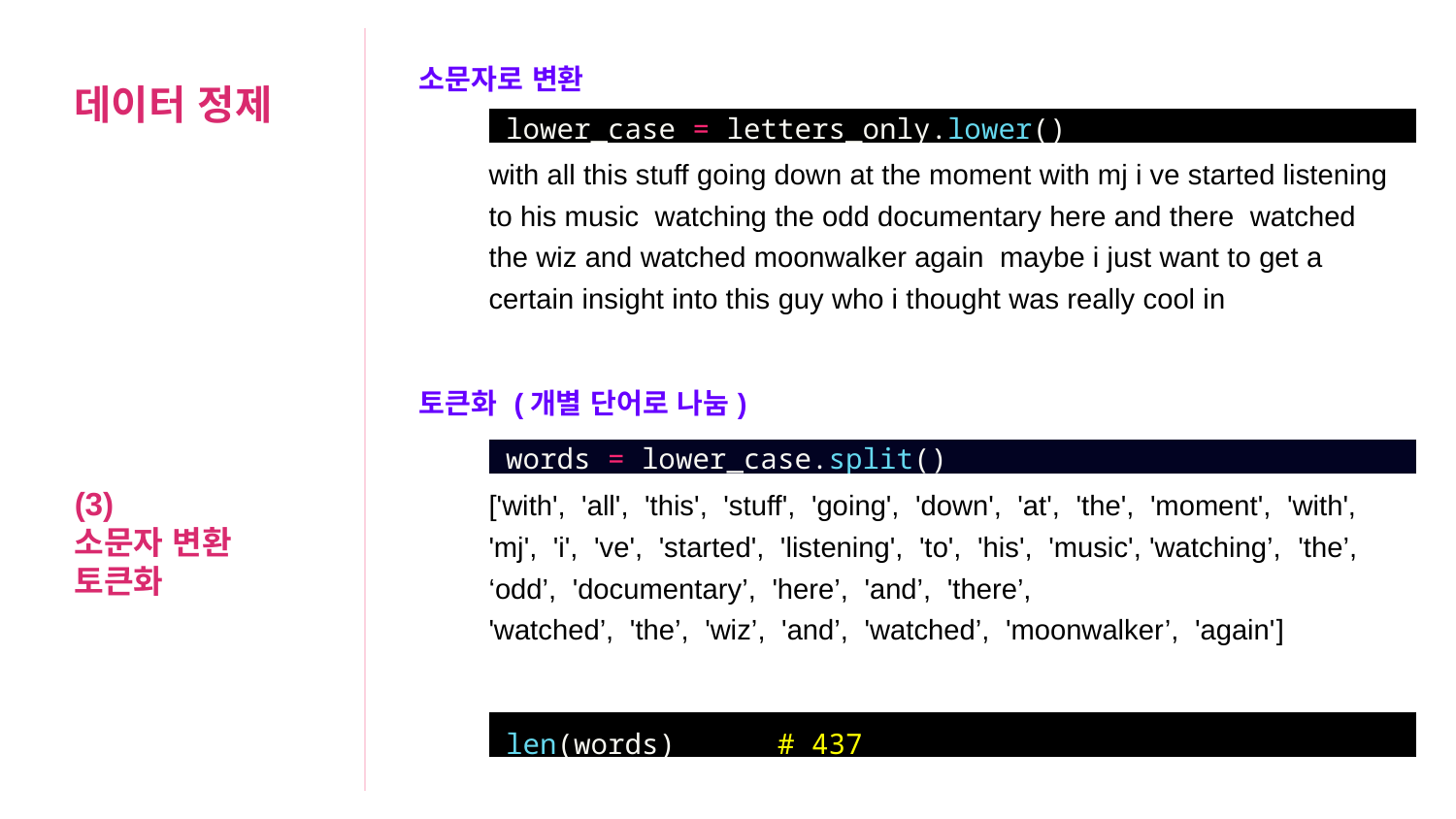

| 소문자로 변환 |  |
| --- | --- |
|  | lower\_case = letters\_only.lower() |
|  | with all this stuff going down at the moment with mj i ve started listening to his music watching the odd documentary here and there watched the wiz and watched moonwalker again maybe i just want to get a certain insight into this guy who i thought was really cool in |
| 토큰화 (개별 단어로 나눔) |  |
|  | words = lower\_case.split() |
|  | ['with', 'all', 'this', 'stuff', 'going', 'down', 'at', 'the', 'moment', 'with', 'mj', 'i', 've', 'started', 'listening', 'to', 'his', 'music', 'watching’, 'the’, ‘odd’, 'documentary’, 'here’, 'and’, 'there’, 'watched’, 'the’, 'wiz’, 'and’, 'watched’, 'moonwalker’, 'again'] |
|  | len(words) # 437 |
|  |  |
데이터 정제

(3)
소문자 변환
토큰화